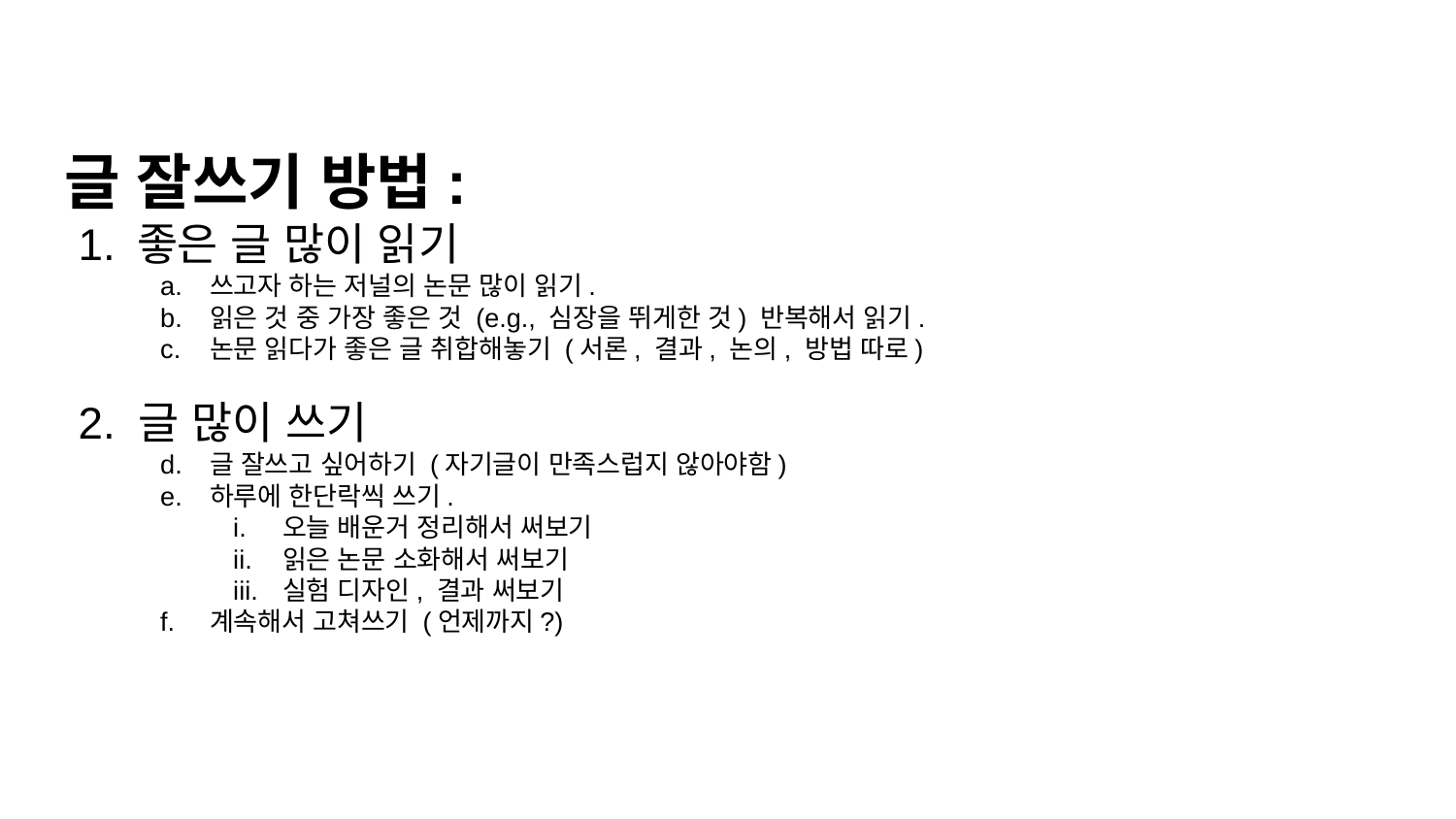

# 글 잘쓰기 방법:
좋은 글 많이 읽기
쓰고자 하는 저널의 논문 많이 읽기.
읽은 것 중 가장 좋은 것 (e.g., 심장을 뛰게한 것) 반복해서 읽기.
논문 읽다가 좋은 글 취합해놓기 (서론, 결과, 논의, 방법 따로)

2. 글 많이 쓰기
글 잘쓰고 싶어하기 (자기글이 만족스럽지 않아야함)
하루에 한단락씩 쓰기.
오늘 배운거 정리해서 써보기
읽은 논문 소화해서 써보기
실험 디자인, 결과 써보기
계속해서 고쳐쓰기 (언제까지?)